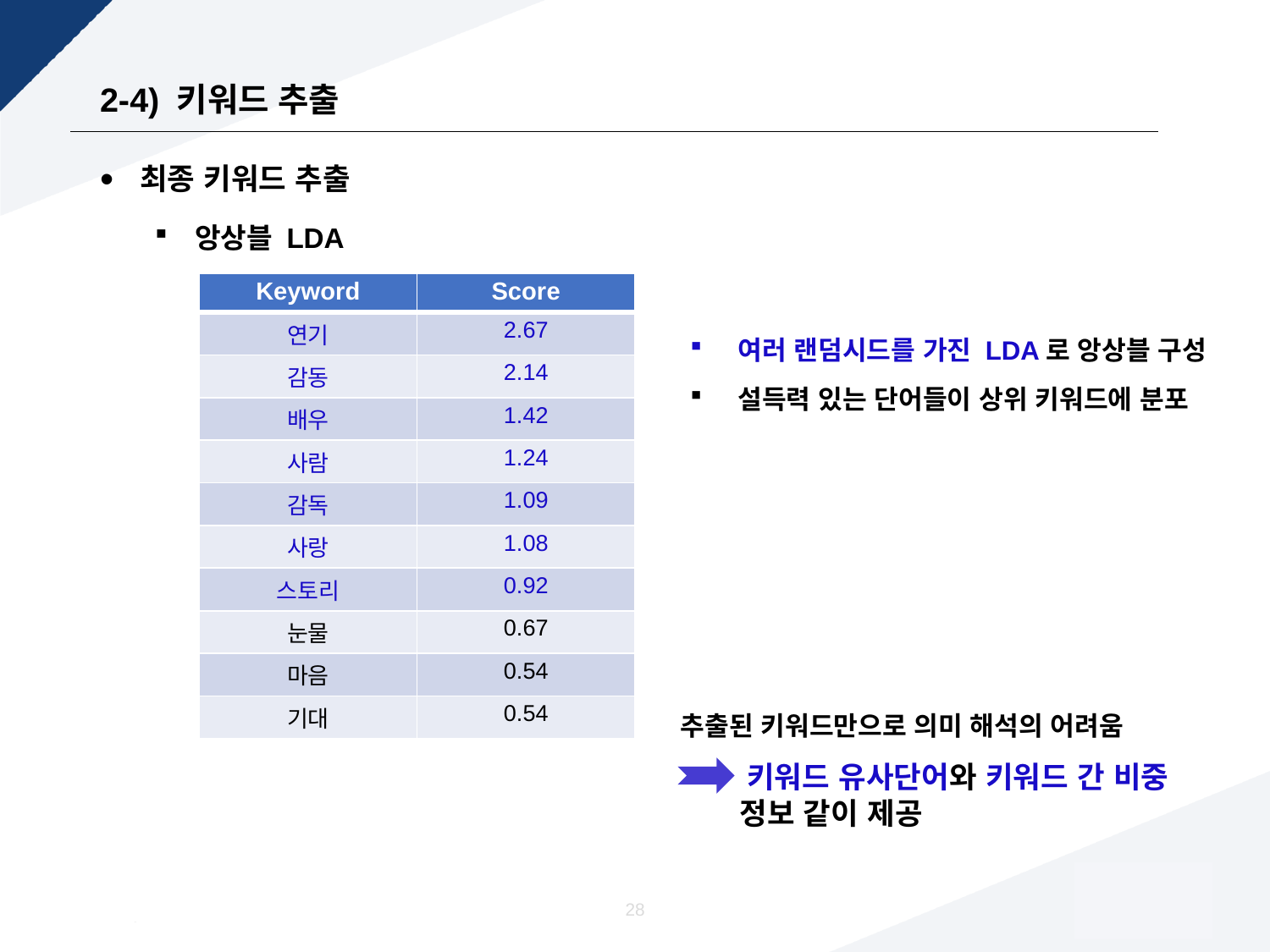

# 2-4) 키워드 추출
최종 키워드 추출
앙상블 LDA
| Keyword | Score |
| --- | --- |
| 연기 | 2.67 |
| 감동 | 2.14 |
| 배우 | 1.42 |
| 사람 | 1.24 |
| 감독 | 1.09 |
| 사랑 | 1.08 |
| 스토리 | 0.92 |
| 눈물 | 0.67 |
| 마음 | 0.54 |
| 기대 | 0.54 |
여러 랜덤시드를 가진 LDA로 앙상블 구성
설득력 있는 단어들이 상위 키워드에 분포
추출된 키워드만으로 의미 해석의 어려움
       키워드 유사단어와 키워드 간 비중
       정보 같이 제공